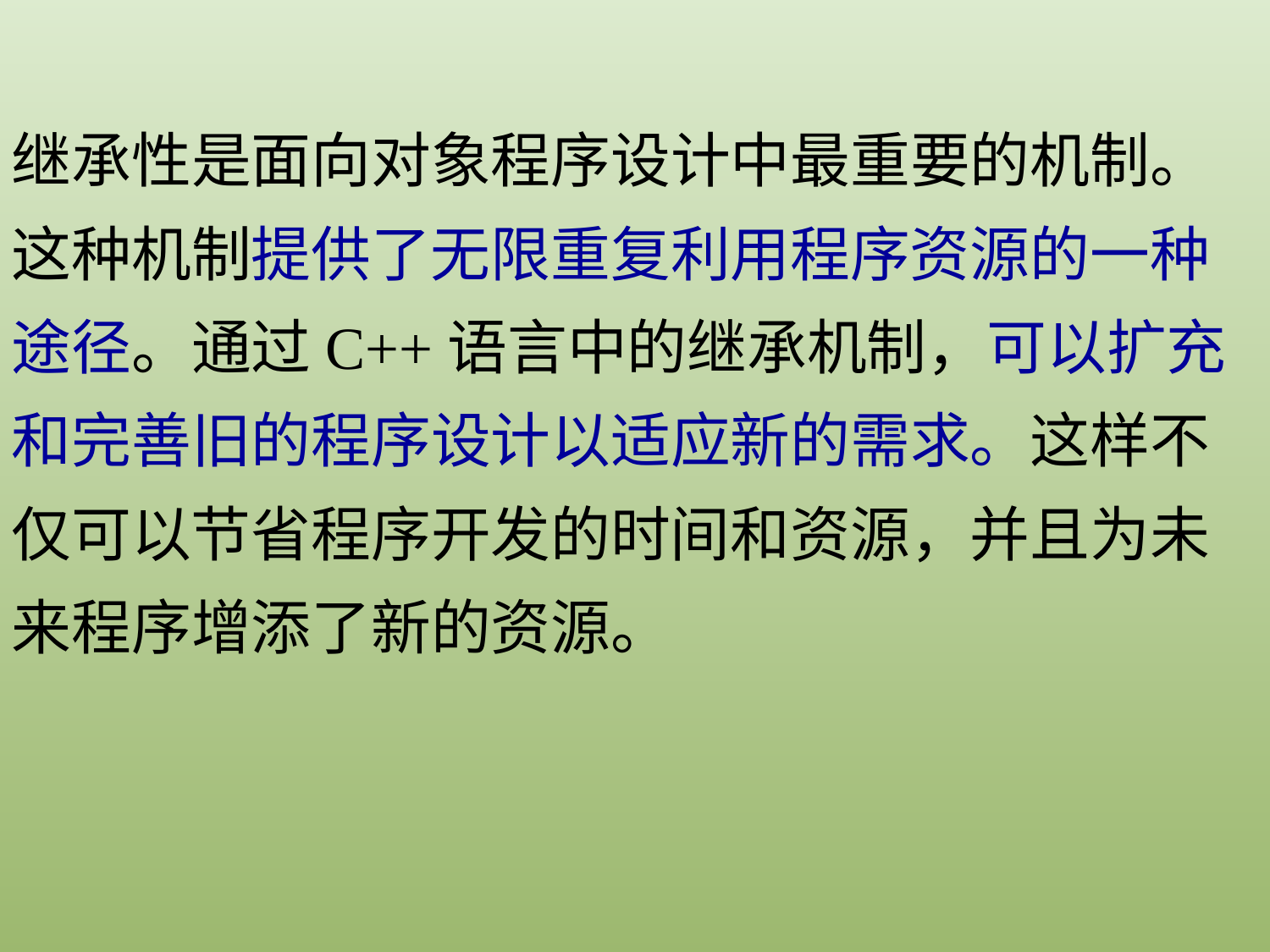

继承性是面向对象程序设计中最重要的机制。这种机制提供了无限重复利用程序资源的一种途径。通过C++语言中的继承机制，可以扩充和完善旧的程序设计以适应新的需求。这样不仅可以节省程序开发的时间和资源，并且为未来程序增添了新的资源。
707